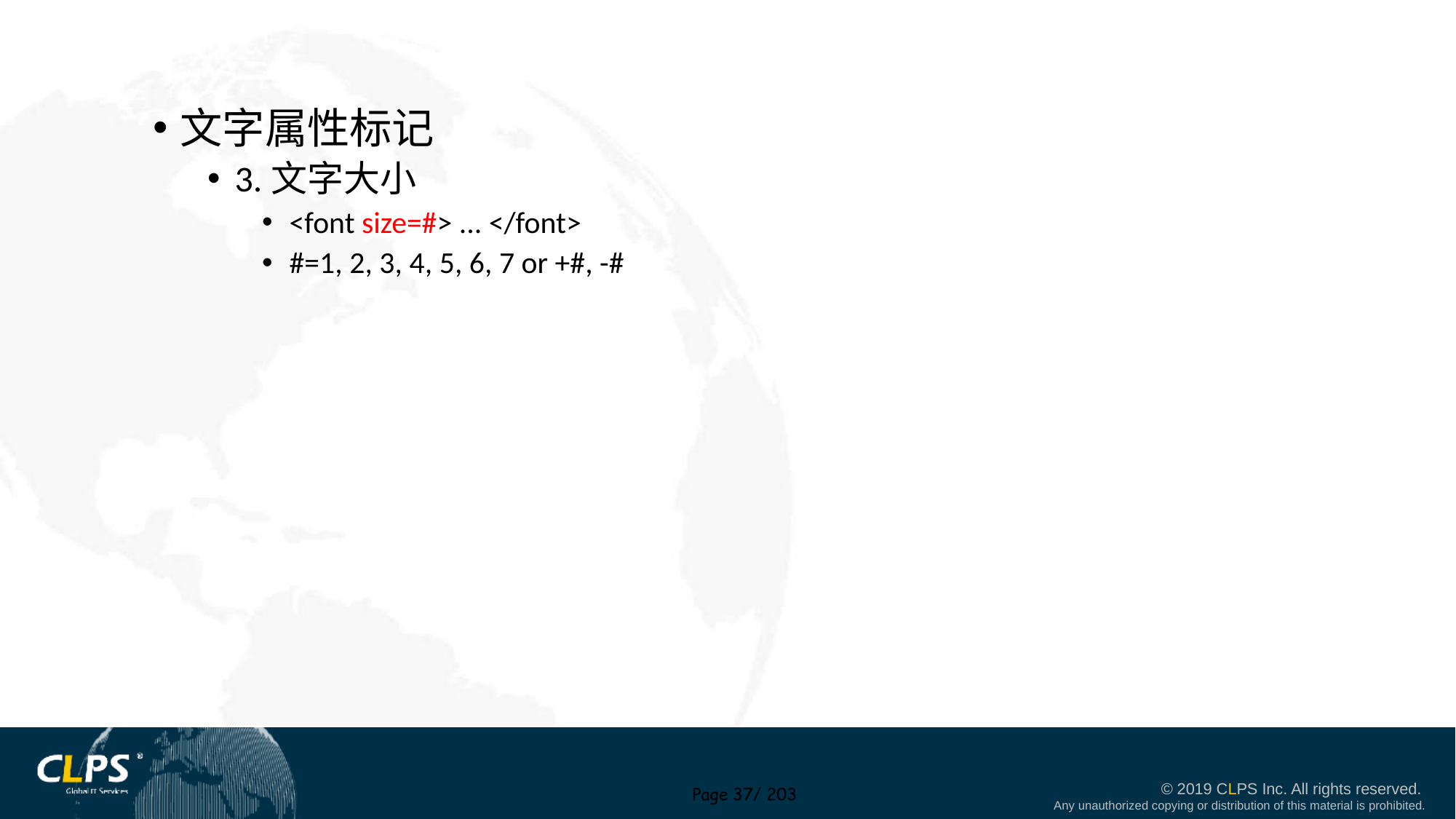

文字属性标记
3.文字大小
<font size=#> ... </font>
#=1, 2, 3, 4, 5, 6, 7 or +#, -#
Page 37/ 203